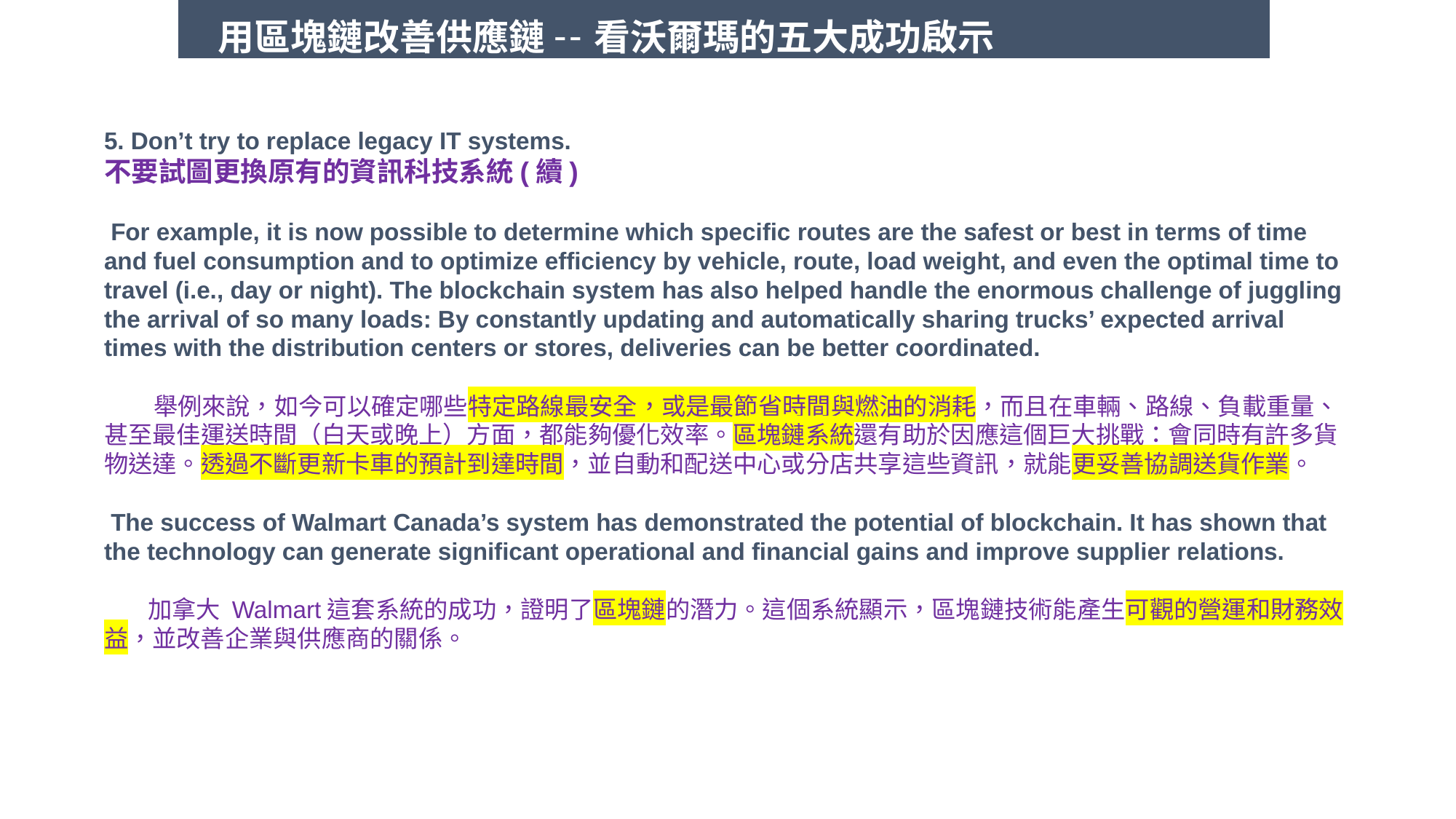

用區塊鏈改善供應鏈--看沃爾瑪的五大成功啟示

5. Don’t try to replace legacy IT systems.                                                                                                                  不要試圖更換原有的資訊科技系統(續)

 For example, it is now possible to determine which specific routes are the safest or best in terms of time and fuel consumption and to optimize efficiency by vehicle, route, load weight, and even the optimal time to travel (i.e., day or night). The blockchain system has also helped handle the enormous challenge of juggling the arrival of so many loads: By constantly updating and automatically sharing trucks’ expected arrival times with the distribution centers or stores, deliveries can be better coordinated.

        舉例來說，如今可以確定哪些特定路線最安全，或是最節省時間與燃油的消耗，而且在車輛、路線、負載重量、甚至最佳運送時間（白天或晚上）方面，都能夠優化效率。區塊鏈系統還有助於因應這個巨大挑戰：會同時有許多貨物送達。透過不斷更新卡車的預計到達時間，並自動和配送中心或分店共享這些資訊，就能更妥善協調送貨作業。

 The success of Walmart Canada’s system has demonstrated the potential of blockchain. It has shown that the technology can generate significant operational and financial gains and improve supplier relations.

       加拿大 Walmart這套系統的成功，證明了區塊鏈的潛力。這個系統顯示，區塊鏈技術能產生可觀的營運和財務效益，並改善企業與供應商的關係。